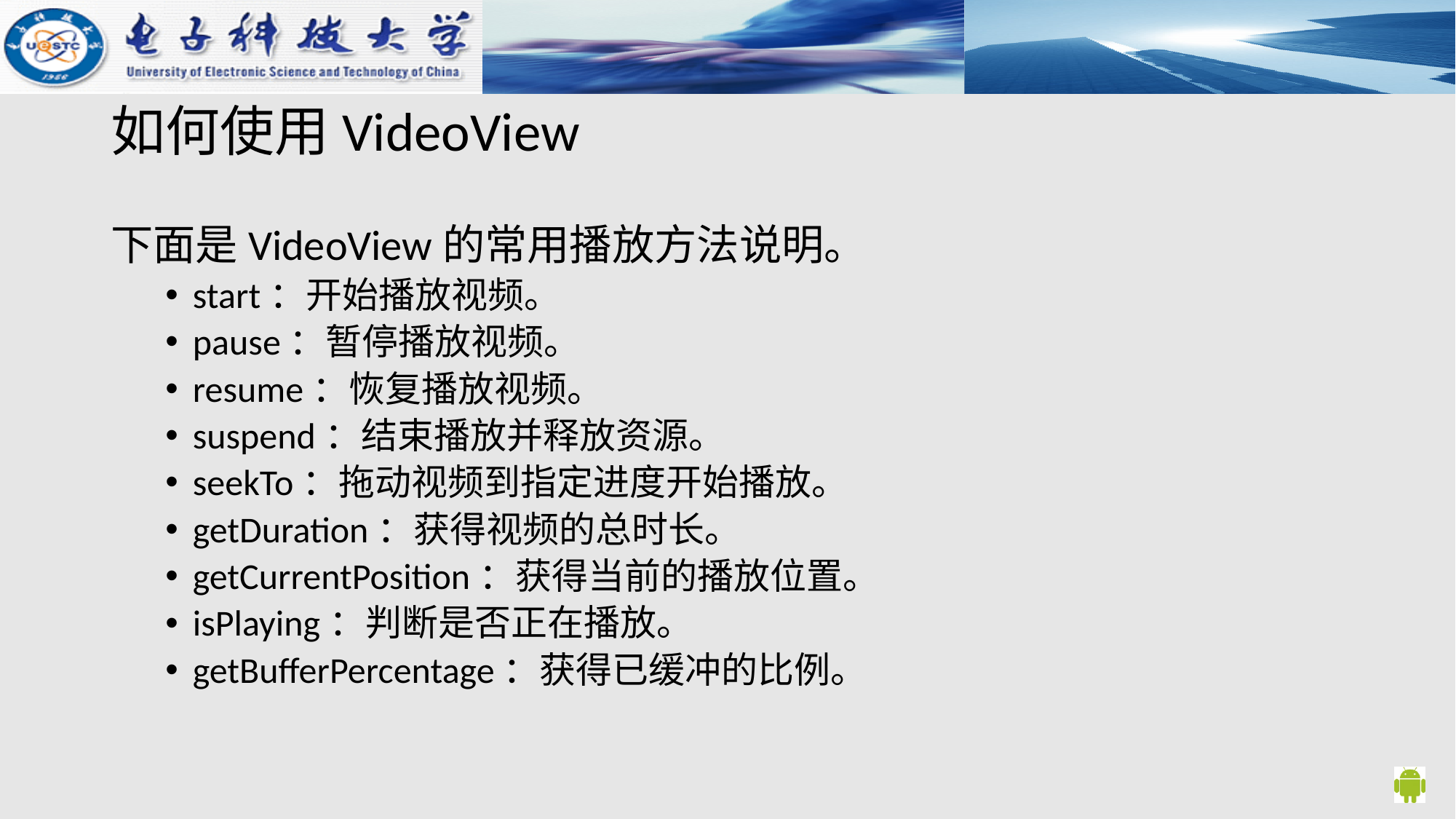

# 如何使用VideoView
下面是VideoView的常用播放方法说明。
start：开始播放视频。
pause：暂停播放视频。
resume：恢复播放视频。
suspend：结束播放并释放资源。
seekTo：拖动视频到指定进度开始播放。
getDuration：获得视频的总时长。
getCurrentPosition：获得当前的播放位置。
isPlaying：判断是否正在播放。
getBufferPercentage：获得已缓冲的比例。